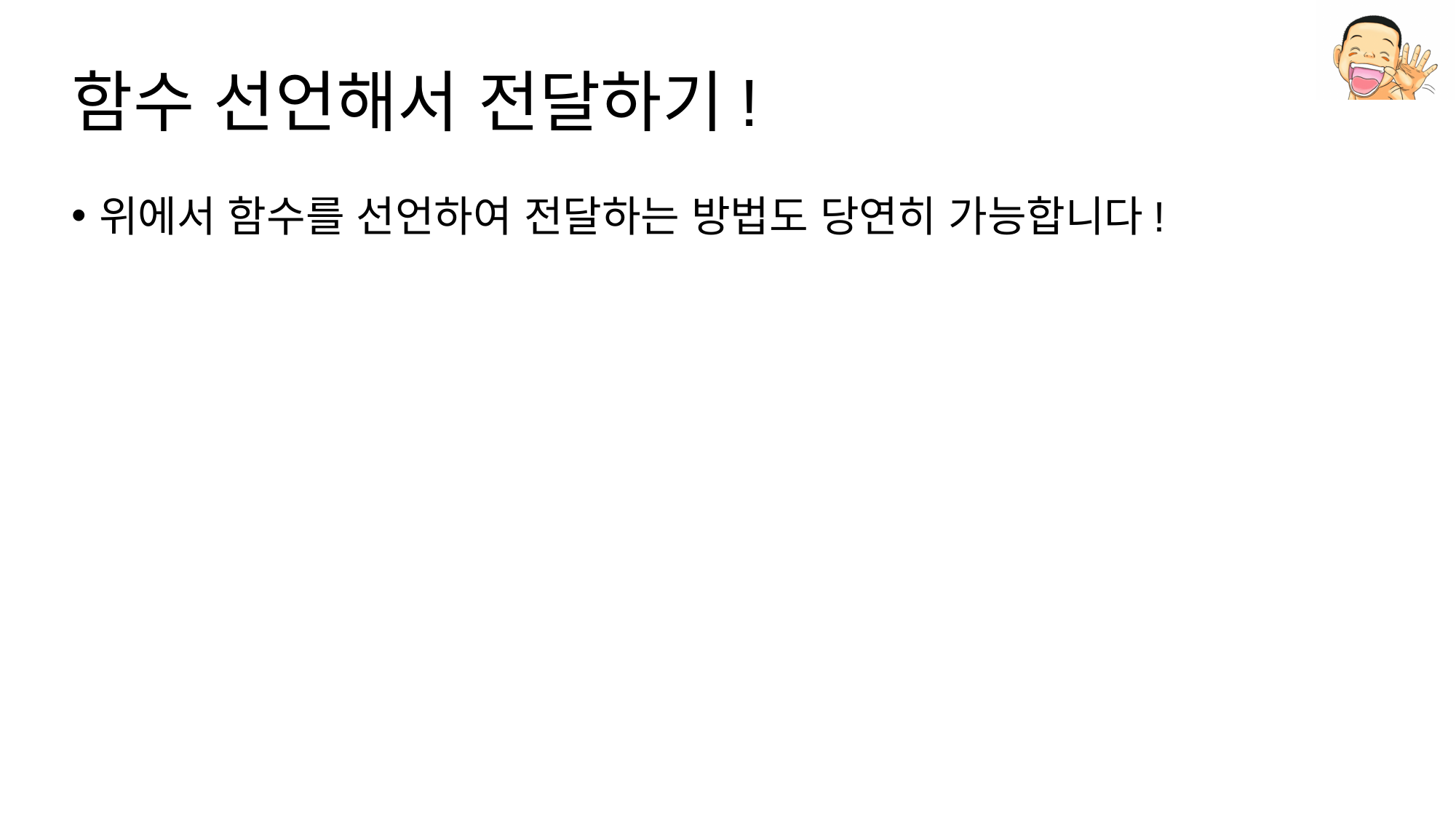

# 함수 선언해서 전달하기!
위에서 함수를 선언하여 전달하는 방법도 당연히 가능합니다!